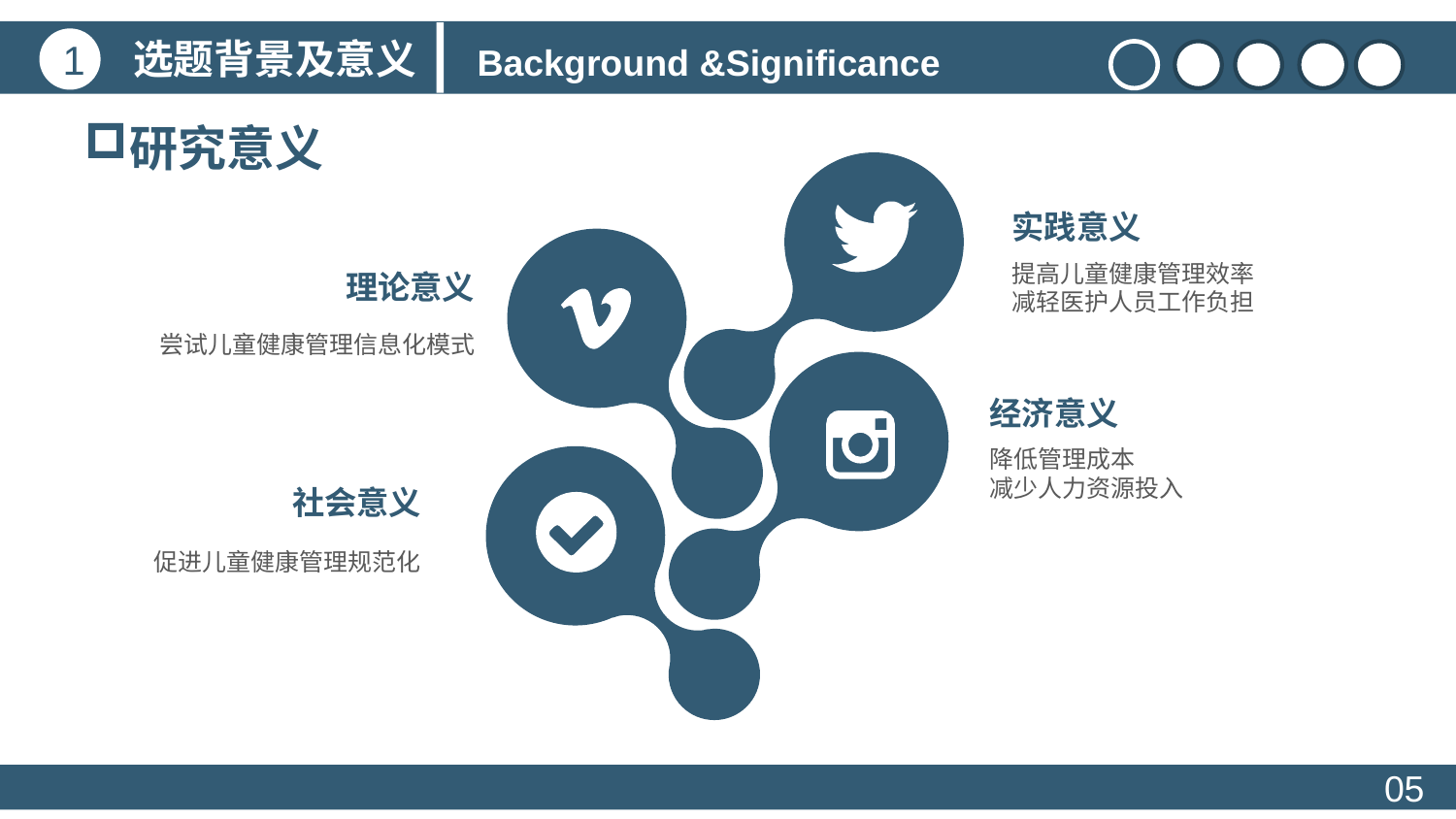

选题背景及意义
1
Background &Significance
研究意义

实践意义
提高儿童健康管理效率
减轻医护人员工作负担

理论意义
尝试儿童健康管理信息化模式
经济意义
降低管理成本
减少人力资源投入

社会意义
促进儿童健康管理规范化

05